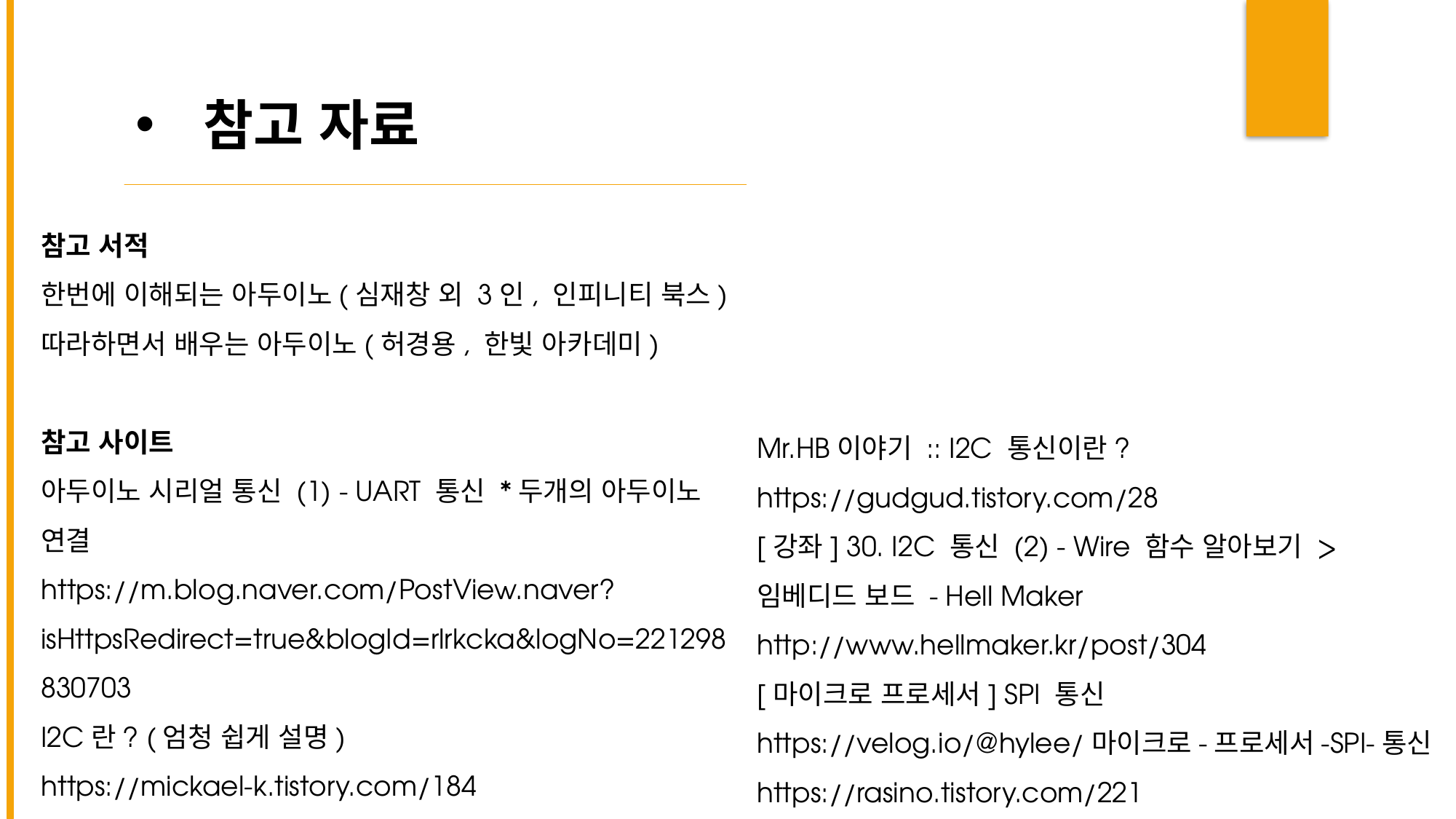

참고 자료
참고 서적
한번에 이해되는 아두이노(심재창 외 3인, 인피니티 북스)
따라하면서 배우는 아두이노(허경용, 한빛 아카데미)

참고 사이트
아두이노 시리얼 통신 (1) - UART 통신 *두개의 아두이노 연결
https://m.blog.naver.com/PostView.naver?isHttpsRedirect=true&blogId=rlrkcka&logNo=221298830703
I2C란? (엄청 쉽게 설명)
https://mickael-k.tistory.com/184
Mr.HB이야기 :: I2C 통신이란?
https://gudgud.tistory.com/28
[강좌] 30. I2C 통신 (2) - Wire 함수 알아보기 > 임베디드 보드 - Hell Maker
http://www.hellmaker.kr/post/304
[마이크로 프로세서] SPI 통신
https://velog.io/@hylee/마이크로-프로세서-SPI-통신
https://rasino.tistory.com/221